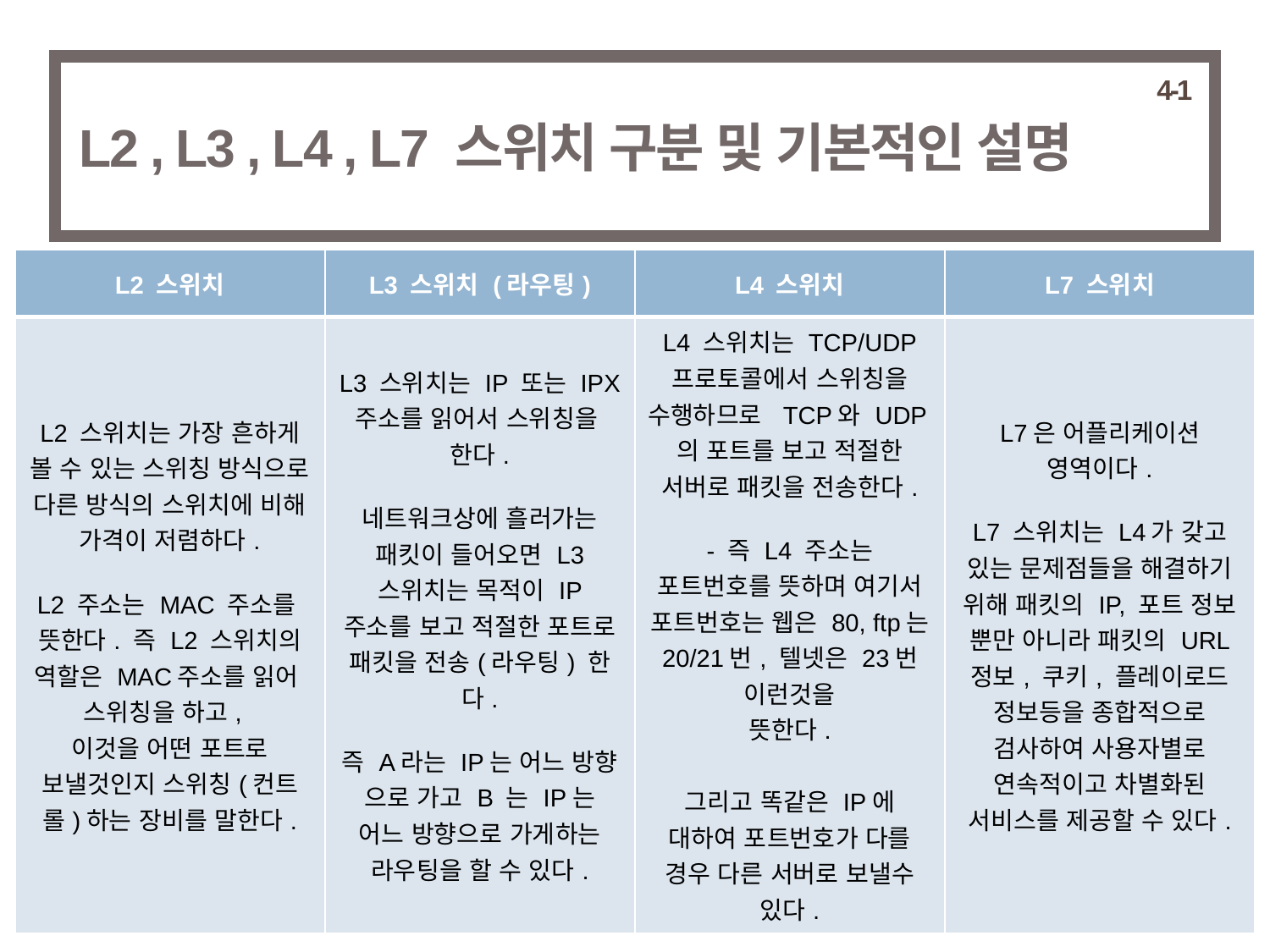

4-1
L2 , L3 , L4 , L7 스위치 구분 및 기본적인 설명
| L2 스위치 | L3 스위치 (라우팅) | L4 스위치 | L7 스위치 |
| --- | --- | --- | --- |
| L2 스위치는 가장 흔하게 볼 수 있는 스위칭 방식으로 다른 방식의 스위치에 비해 가격이 저렴하다. L2 주소는 MAC 주소를 뜻한다. 즉 L2 스위치의 역할은 MAC주소를 읽어 스위칭을 하고, 이것을 어떤 포트로 보낼것인지 스위칭(컨트롤)하는 장비를 말한다. | L3 스위치는 IP 또는 IPX 주소를 읽어서 스위칭을 한다. 네트워크상에 흘러가는 패킷이 들어오면 L3 스위치는 목적이 IP 주소를 보고 적절한 포트로 패킷을 전송(라우팅) 한다. 즉 A라는 IP는 어느 방향 으로 가고 B 는 IP는 어느 방향으로 가게하는 라우팅을 할 수 있다. | L4 스위치는 TCP/UDP 프로토콜에서 스위칭을 수행하므로  TCP와 UDP의 포트를 보고 적절한 서버로 패킷을 전송한다. - 즉 L4 주소는 포트번호를 뜻하며 여기서 포트번호는 웹은 80, ftp는 20/21번, 텔넷은 23번 이런것을 뜻한다. 그리고 똑같은 IP에 대하여 포트번호가 다를 경우 다른 서버로 보낼수 있다. | L7은 어플리케이션 영역이다. L7 스위치는 L4가 갖고 있는 문제점들을 해결하기 위해 패킷의 IP, 포트 정보 뿐만 아니라 패킷의 URL 정보, 쿠키, 플레이로드 정보등을 종합적으로 검사하여 사용자별로 연속적이고 차별화된 서비스를 제공할 수 있다. |